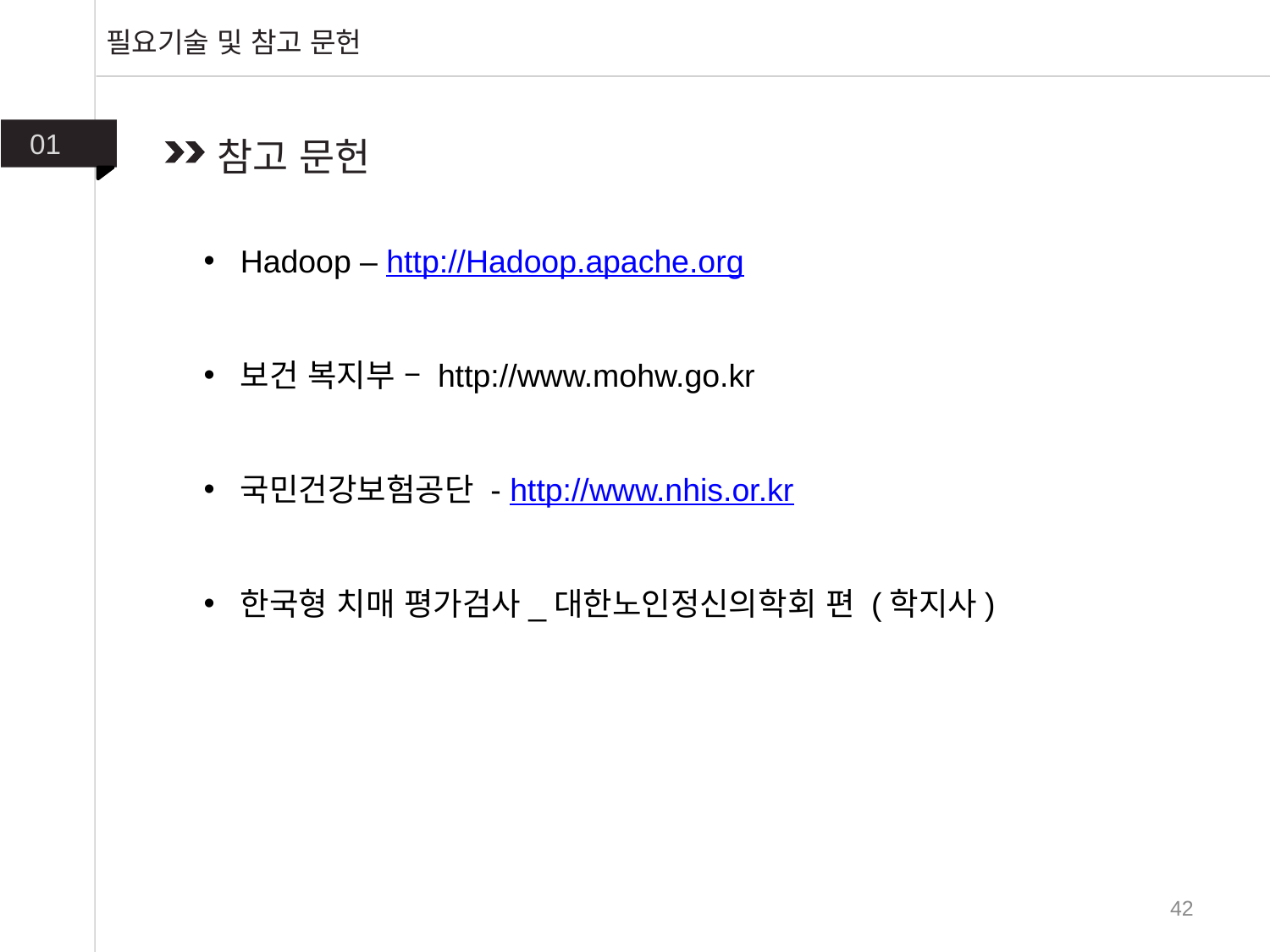

필요기술 및 참고 문헌

01
참고 문헌

Hadoop – http://Hadoop.apache.org

보건 복지부 – http://www.mohw.go.kr

국민건강보험공단 - http://www.nhis.or.kr

한국형 치매 평가검사_대한노인정신의학회 편 (학지사)
42